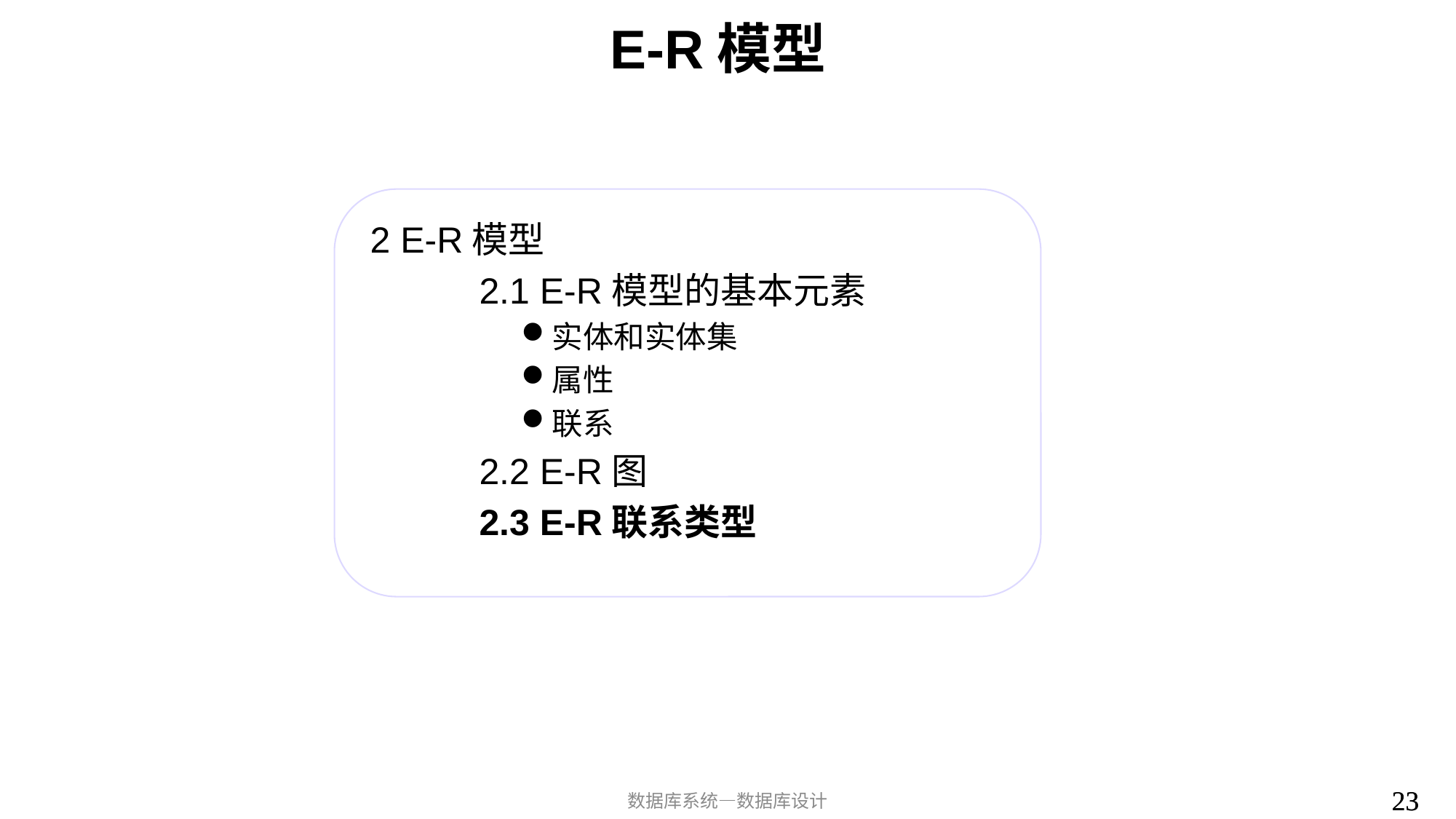

# E-R模型

2 E-R模型
	2.1 E-R模型的基本元素
实体和实体集
属性
联系
	2.2 E-R图
	2.3 E-R联系类型
23
23
数据库系统—数据库设计